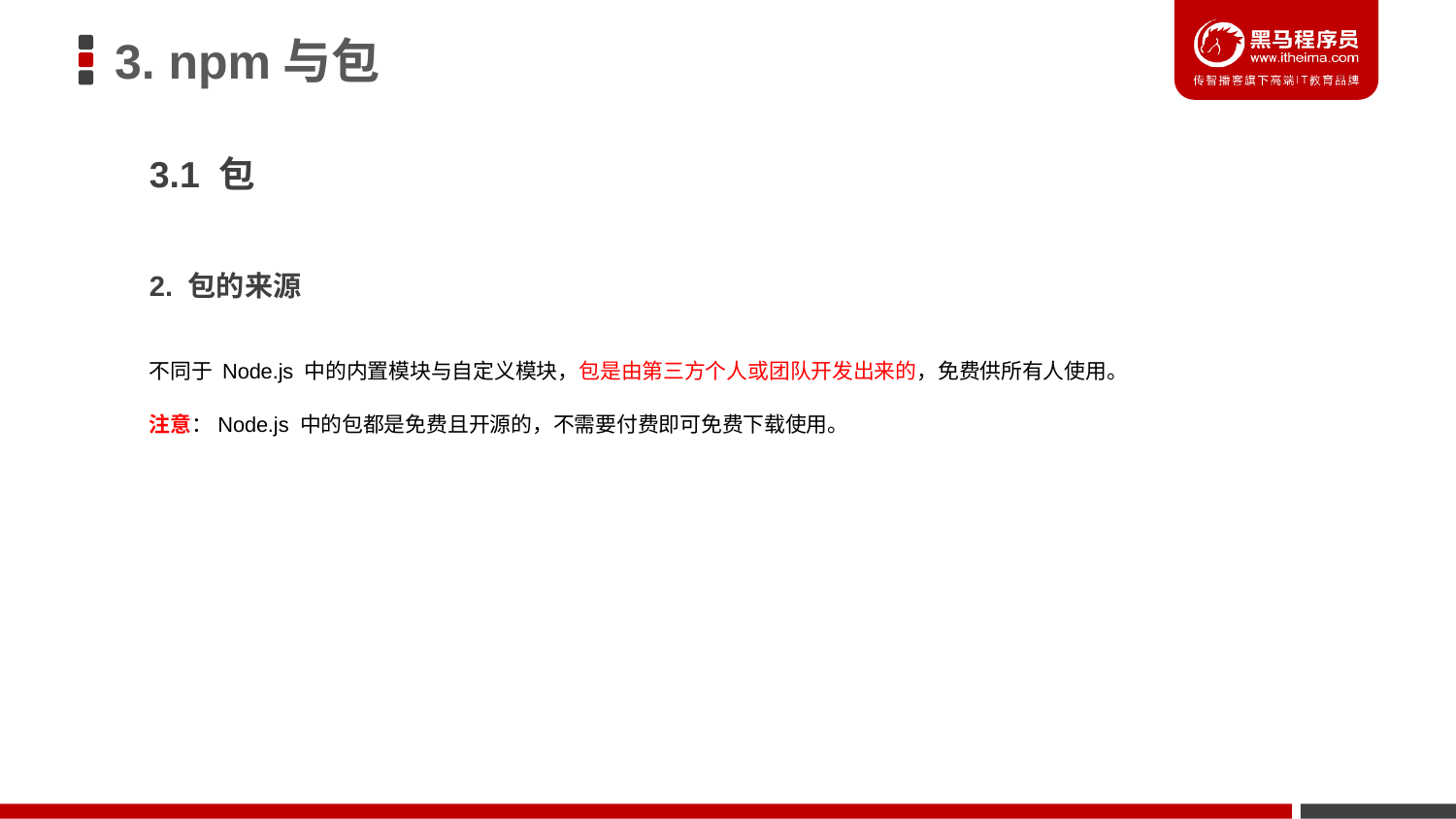

# 3. npm与包
3.1 包
2. 包的来源
不同于 Node.js 中的内置模块与自定义模块，包是由第三方个人或团队开发出来的，免费供所有人使用。
注意：Node.js 中的包都是免费且开源的，不需要付费即可免费下载使用。